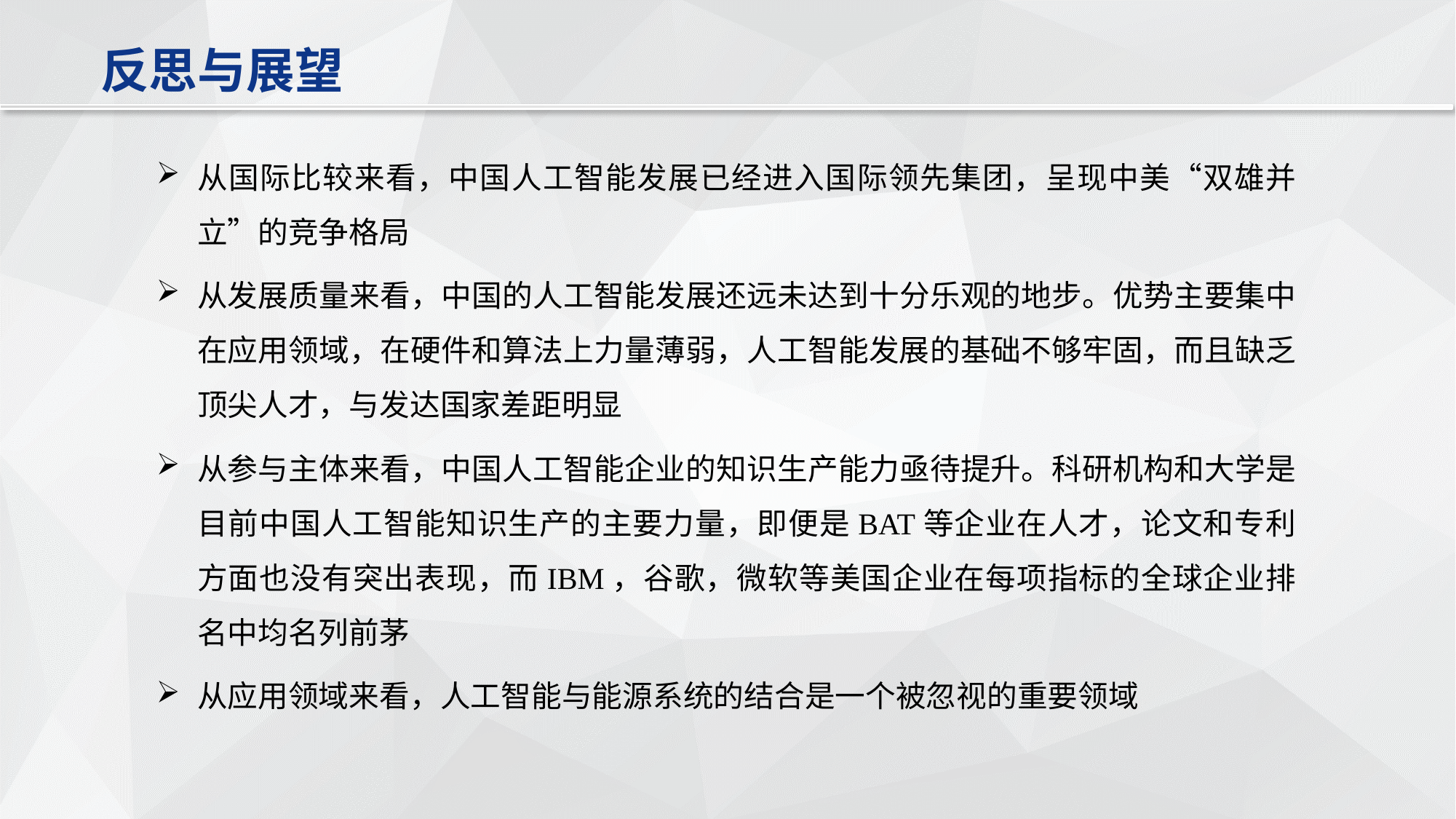

反思与展望

从国际比较来看，中国人工智能发展已经进入国际领先集团，呈现中美“双雄并立”的竞争格局
从发展质量来看，中国的人工智能发展还远未达到十分乐观的地步。优势主要集中在应用领域，在硬件和算法上力量薄弱，人工智能发展的基础不够牢固，而且缺乏顶尖人才，与发达国家差距明显
从参与主体来看，中国人工智能企业的知识生产能力亟待提升。科研机构和大学是目前中国人工智能知识生产的主要力量，即便是BAT等企业在人才，论文和专利方面也没有突出表现，而IBM，谷歌，微软等美国企业在每项指标的全球企业排名中均名列前茅
从应用领域来看，人工智能与能源系统的结合是一个被忽视的重要领域
106